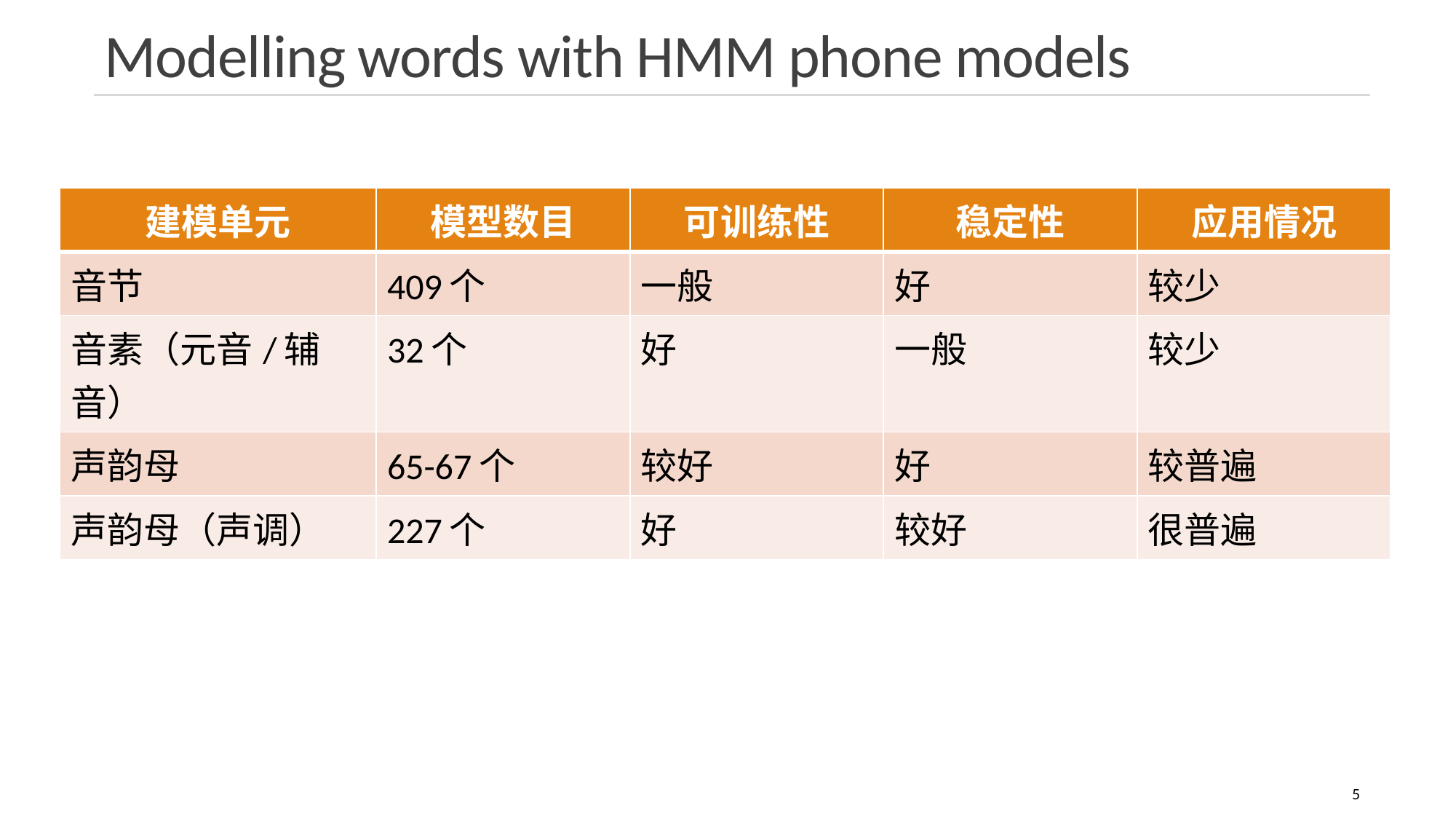

# Modelling words with HMM phone models
| 建模单元 | 模型数目 | 可训练性 | 稳定性 | 应用情况 |
| --- | --- | --- | --- | --- |
| 音节 | 409个 | 一般 | 好 | 较少 |
| 音素（元音/辅音） | 32个 | 好 | 一般 | 较少 |
| 声韵母 | 65-67个 | 较好 | 好 | 较普遍 |
| 声韵母（声调） | 227个 | 好 | 较好 | 很普遍 |
5